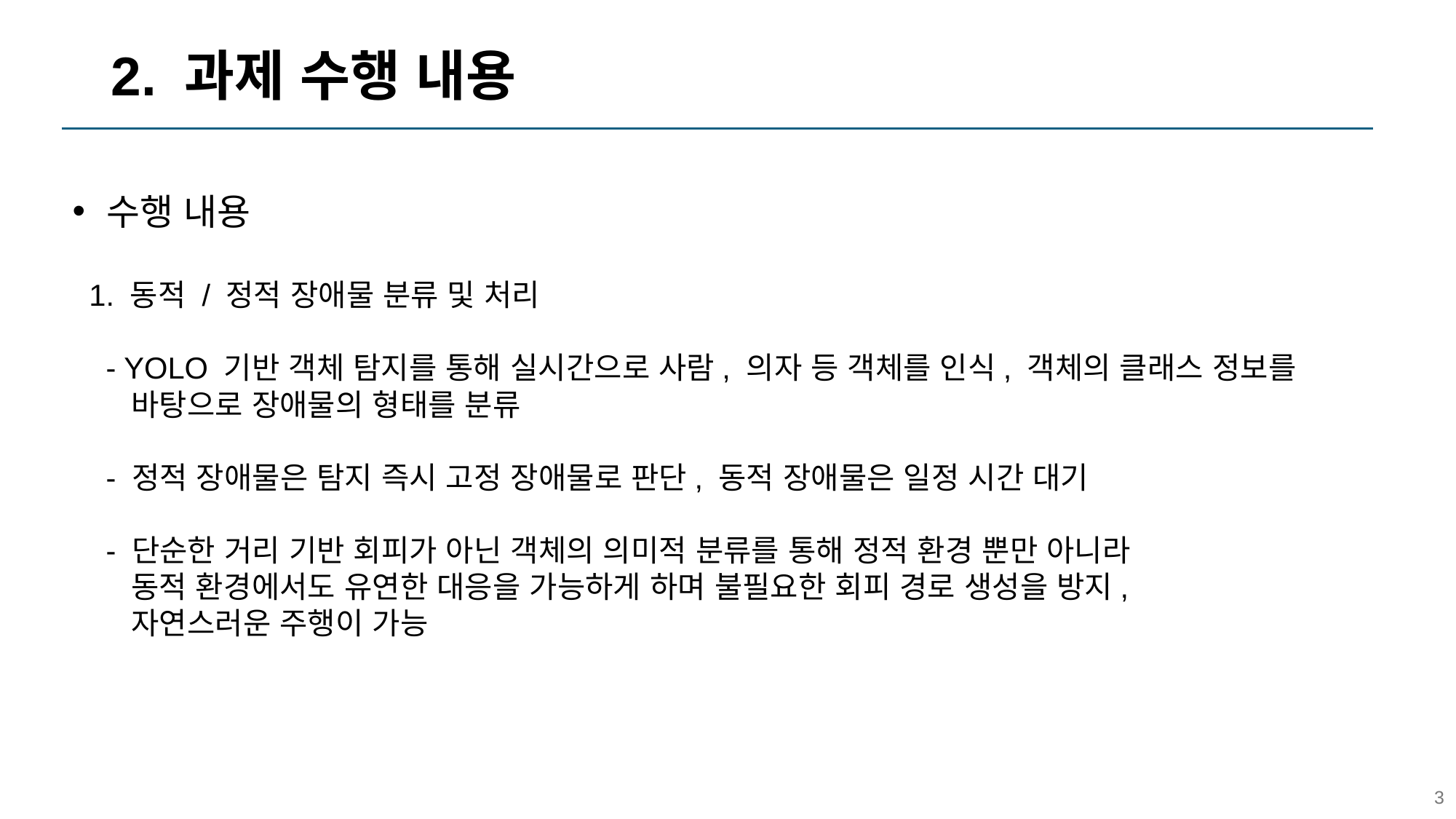

# 2. 과제 수행 내용
수행 내용

  1. 동적 / 정적 장애물 분류 및 처리

    - YOLO 기반 객체 탐지를 통해 실시간으로 사람, 의자 등 객체를 인식, 객체의 클래스 정보를
      바탕으로 장애물의 형태를 분류

    - 정적 장애물은 탐지 즉시 고정 장애물로 판단, 동적 장애물은 일정 시간 대기

    - 단순한 거리 기반 회피가 아닌 객체의 의미적 분류를 통해 정적 환경 뿐만 아니라
      동적 환경에서도 유연한 대응을 가능하게 하며 불필요한 회피 경로 생성을 방지,
      자연스러운 주행이 가능
3